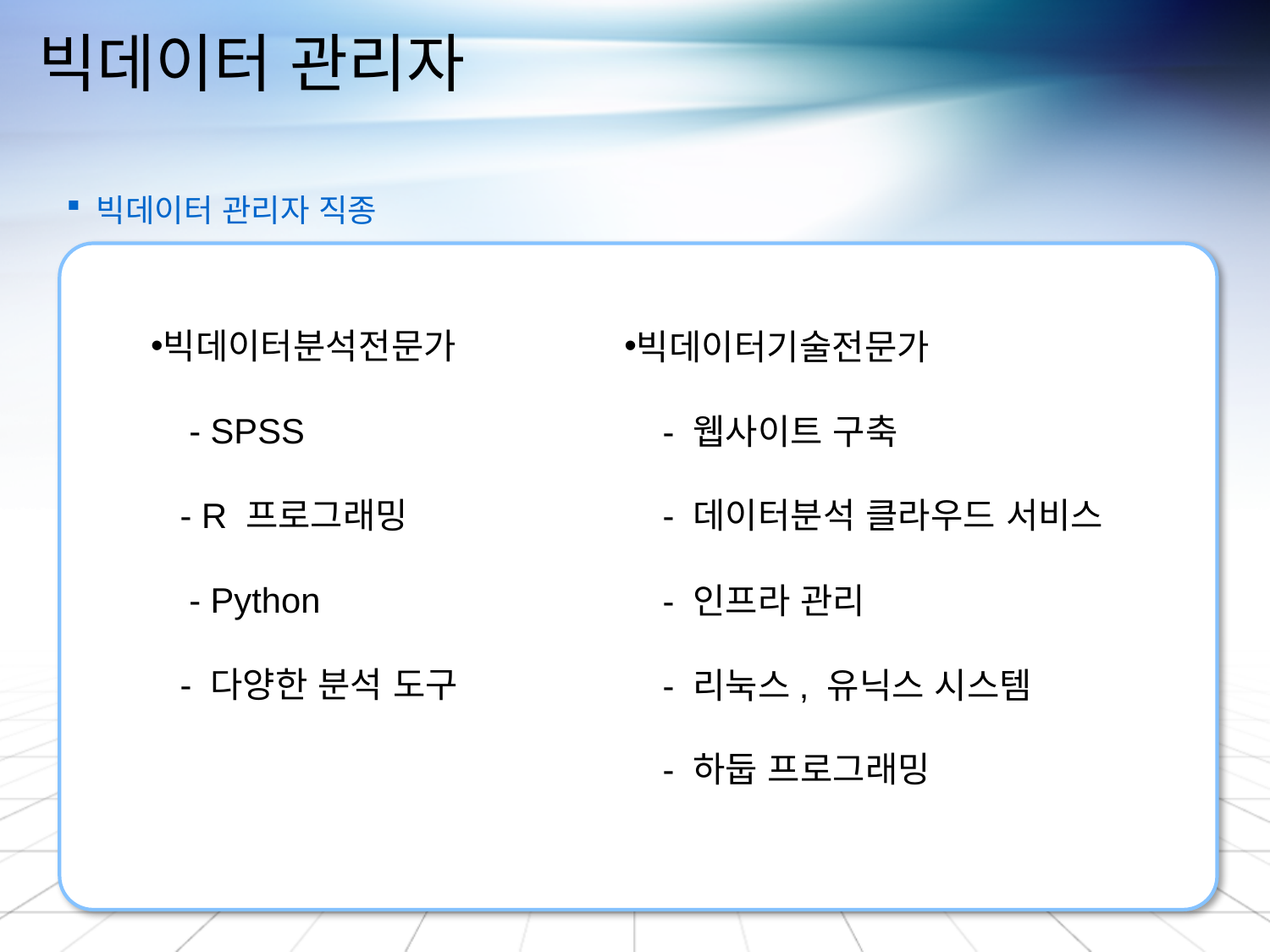

# 빅데이터 관리자
빅데이터 관리자 직종

빅데이터분석전문가
  - SPSS
  - R 프로그래밍
  - Python
  - 다양한 분석 도구
빅데이터기술전문가
  - 웹사이트 구축
  - 데이터분석 클라우드 서비스
  - 인프라 관리
  - 리눅스, 유닉스 시스템
  - 하둡 프로그래밍